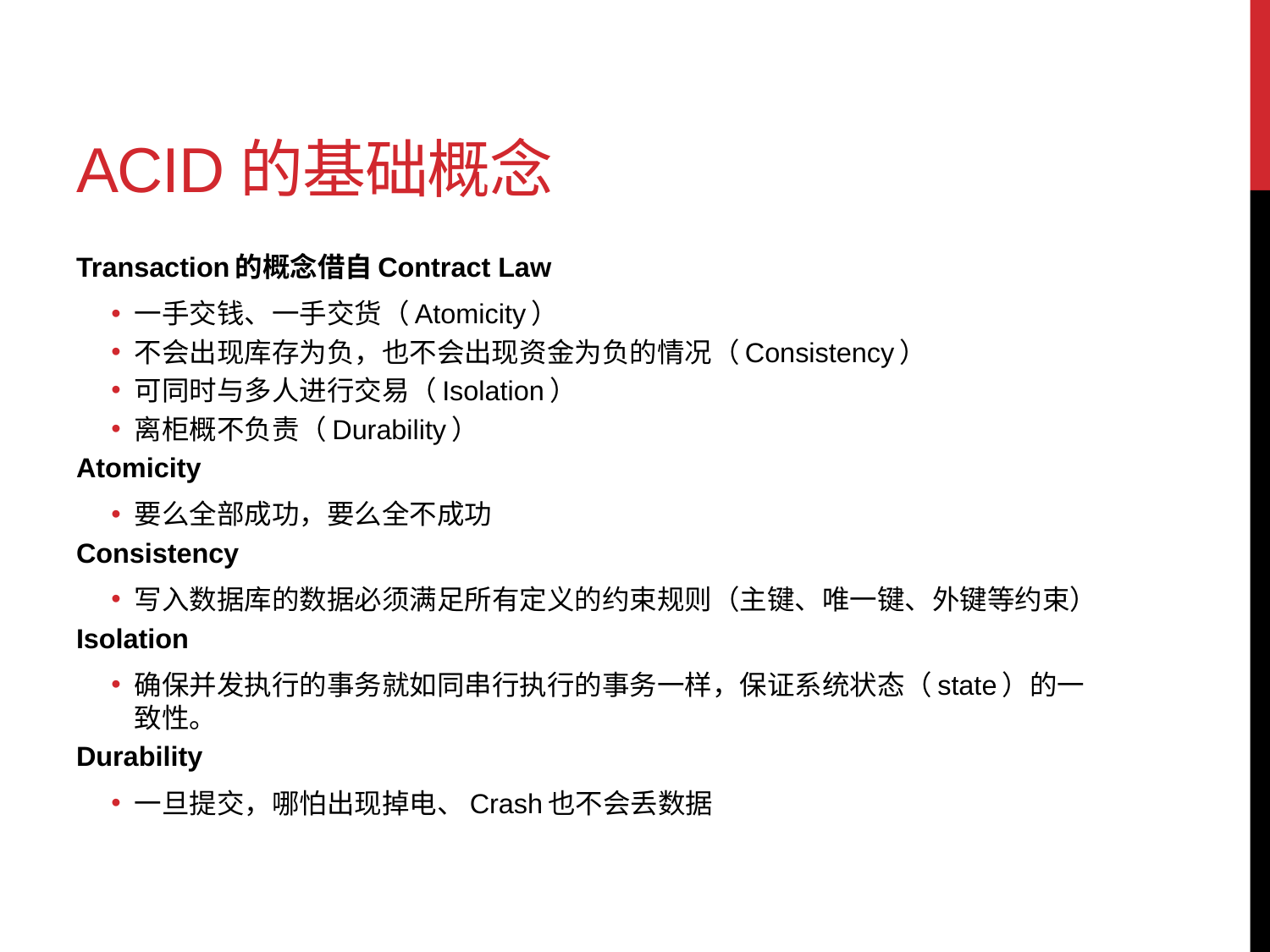

# ACID的基础概念
Transaction的概念借自Contract Law
一手交钱、一手交货（Atomicity）
不会出现库存为负，也不会出现资金为负的情况（Consistency）
可同时与多人进行交易（Isolation）
离柜概不负责（Durability）
Atomicity
要么全部成功，要么全不成功
Consistency
写入数据库的数据必须满足所有定义的约束规则（主键、唯一键、外键等约束）
Isolation
确保并发执行的事务就如同串行执行的事务一样，保证系统状态（state）的一致性。
Durability
一旦提交，哪怕出现掉电、Crash也不会丢数据